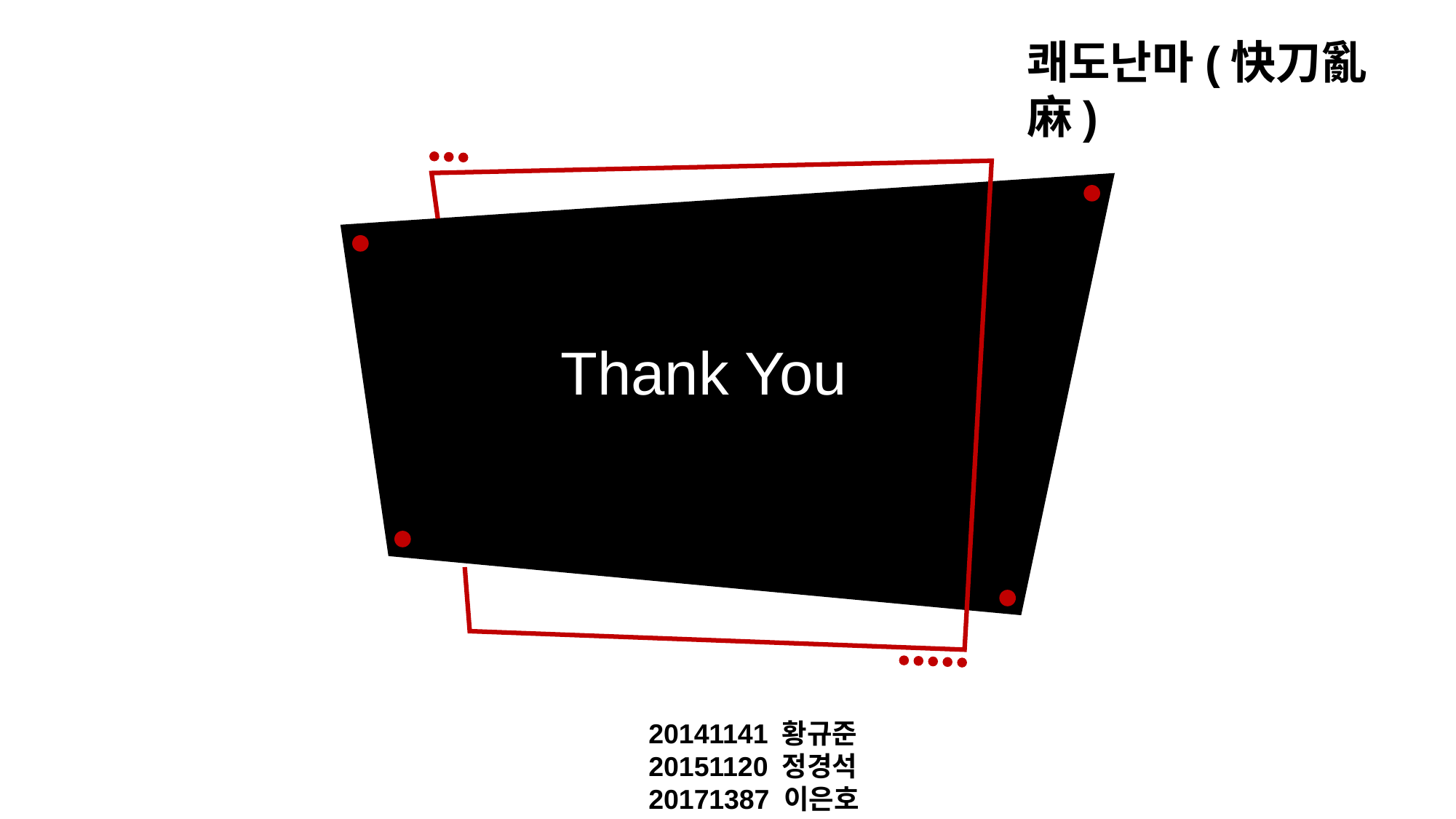

쾌도난마(快刀亂麻)

      Thank You

20141141 황규준
20151120 정경석
20171387 이은호